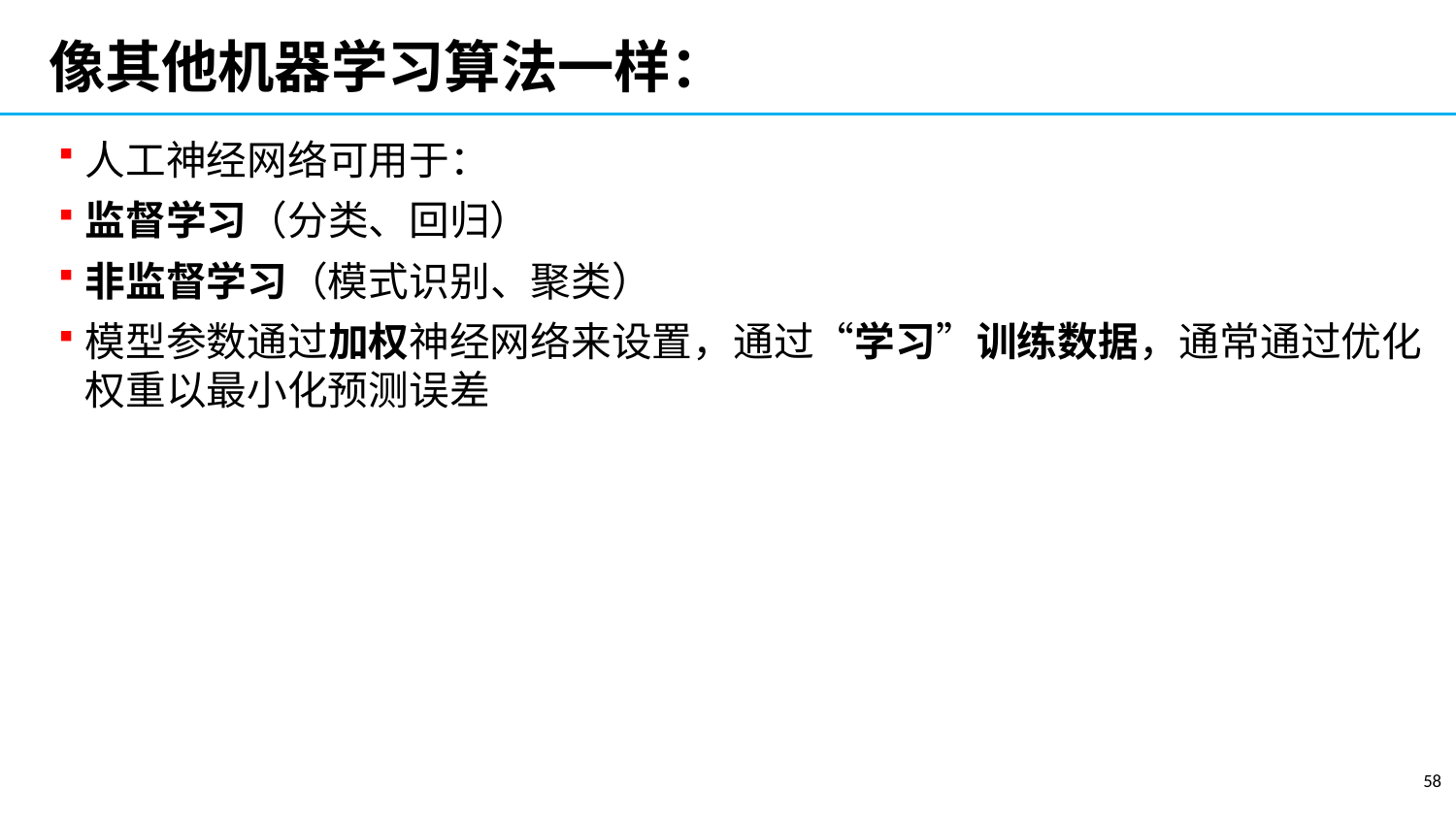

# 像其他机器学习算法一样：
人工神经网络可用于：
监督学习（分类、回归）
非监督学习（模式识别、聚类）
模型参数通过加权神经网络来设置，通过“学习”训练数据，通常通过优化权重以最小化预测误差

58